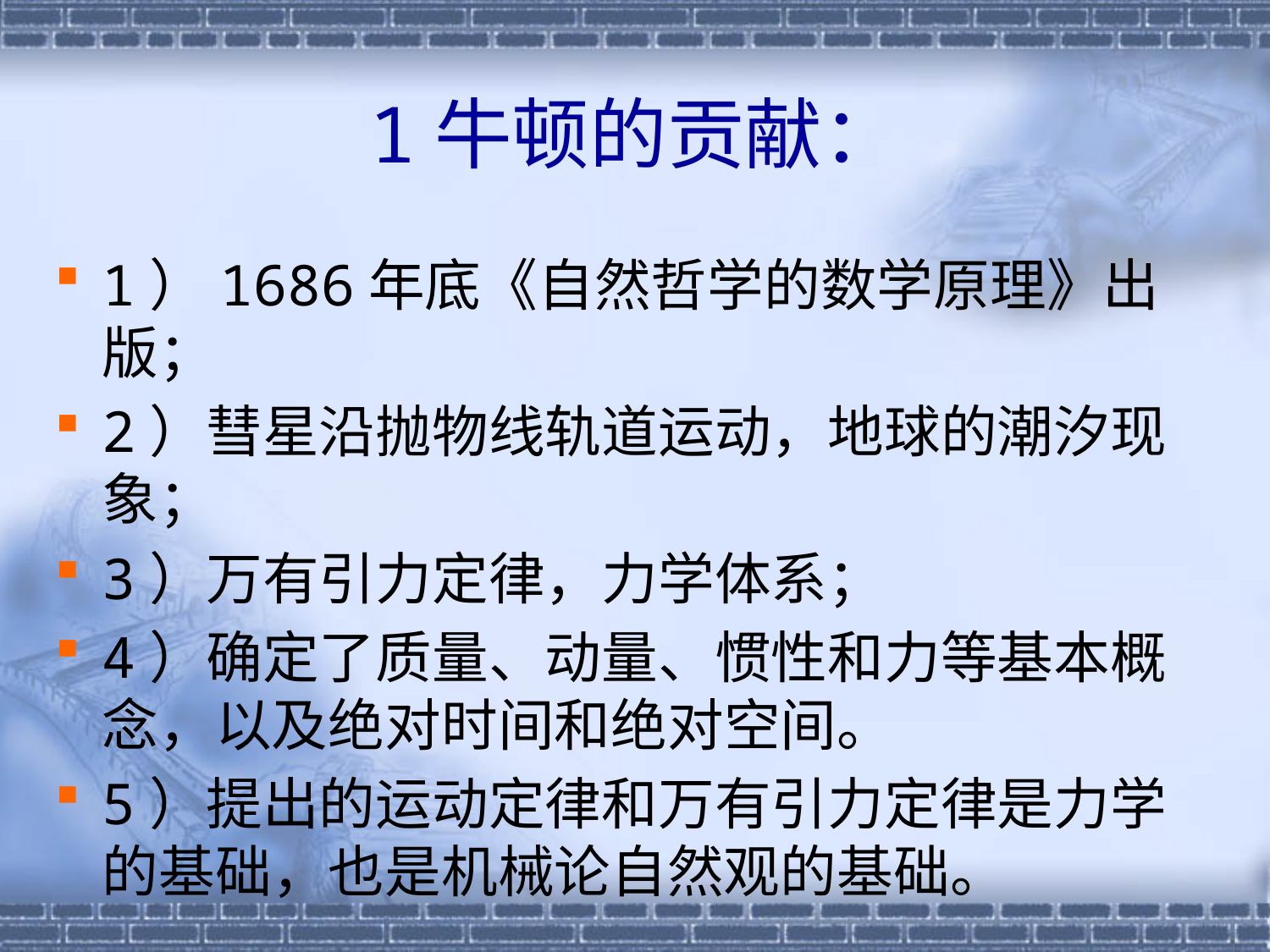

# 1牛顿的贡献：
1）1686年底《自然哲学的数学原理》出版；
2）彗星沿抛物线轨道运动，地球的潮汐现象；
3）万有引力定律，力学体系；
4）确定了质量、动量、惯性和力等基本概念，以及绝对时间和绝对空间。
5）提出的运动定律和万有引力定律是力学的基础，也是机械论自然观的基础。